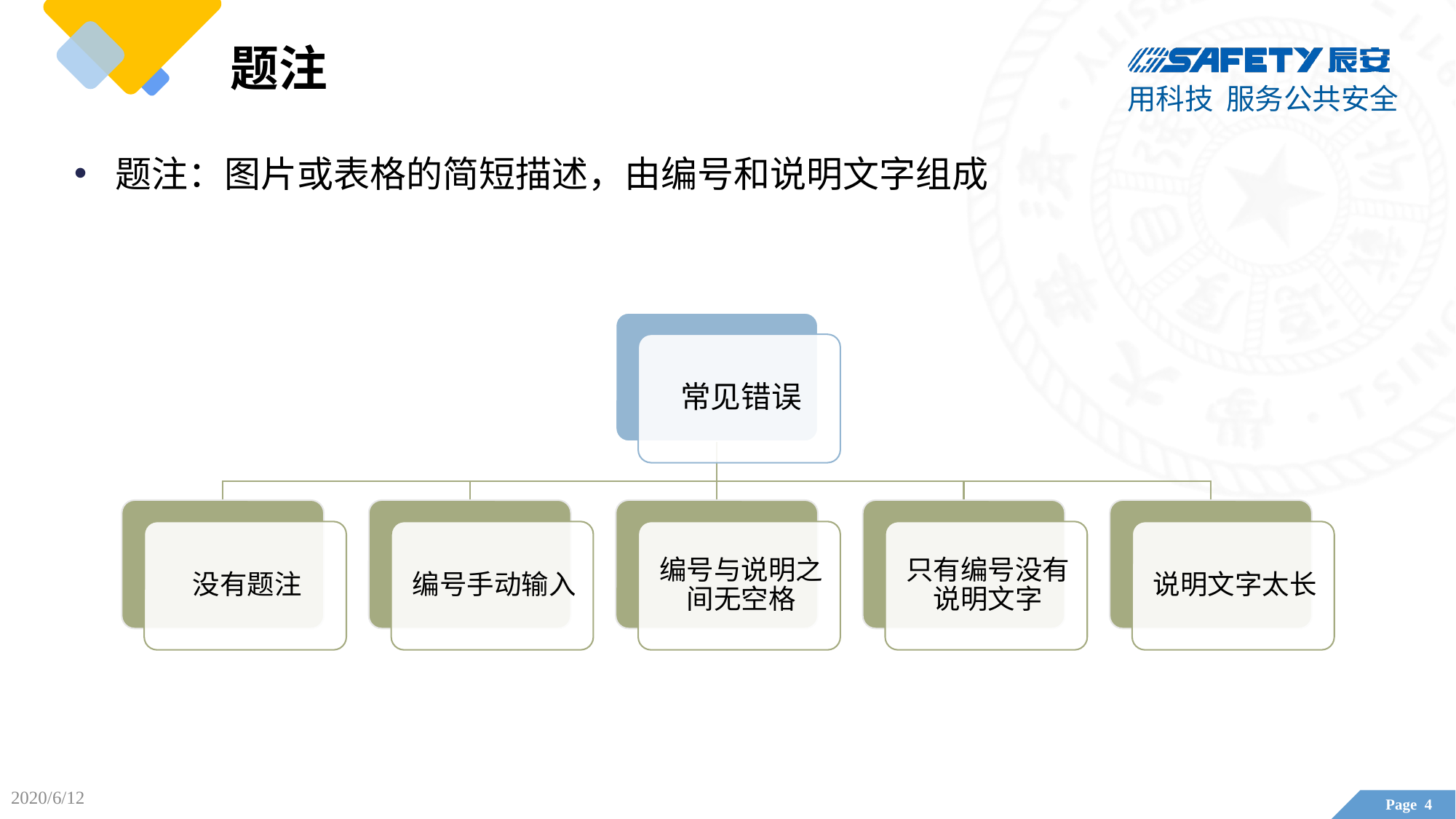

# 题注
题注：图片或表格的简短描述，由编号和说明文字组成
常见错误
没有题注
编号手动输入
编号与说明之间无空格
只有编号没有说明文字
说明文字太长
2020/6/12